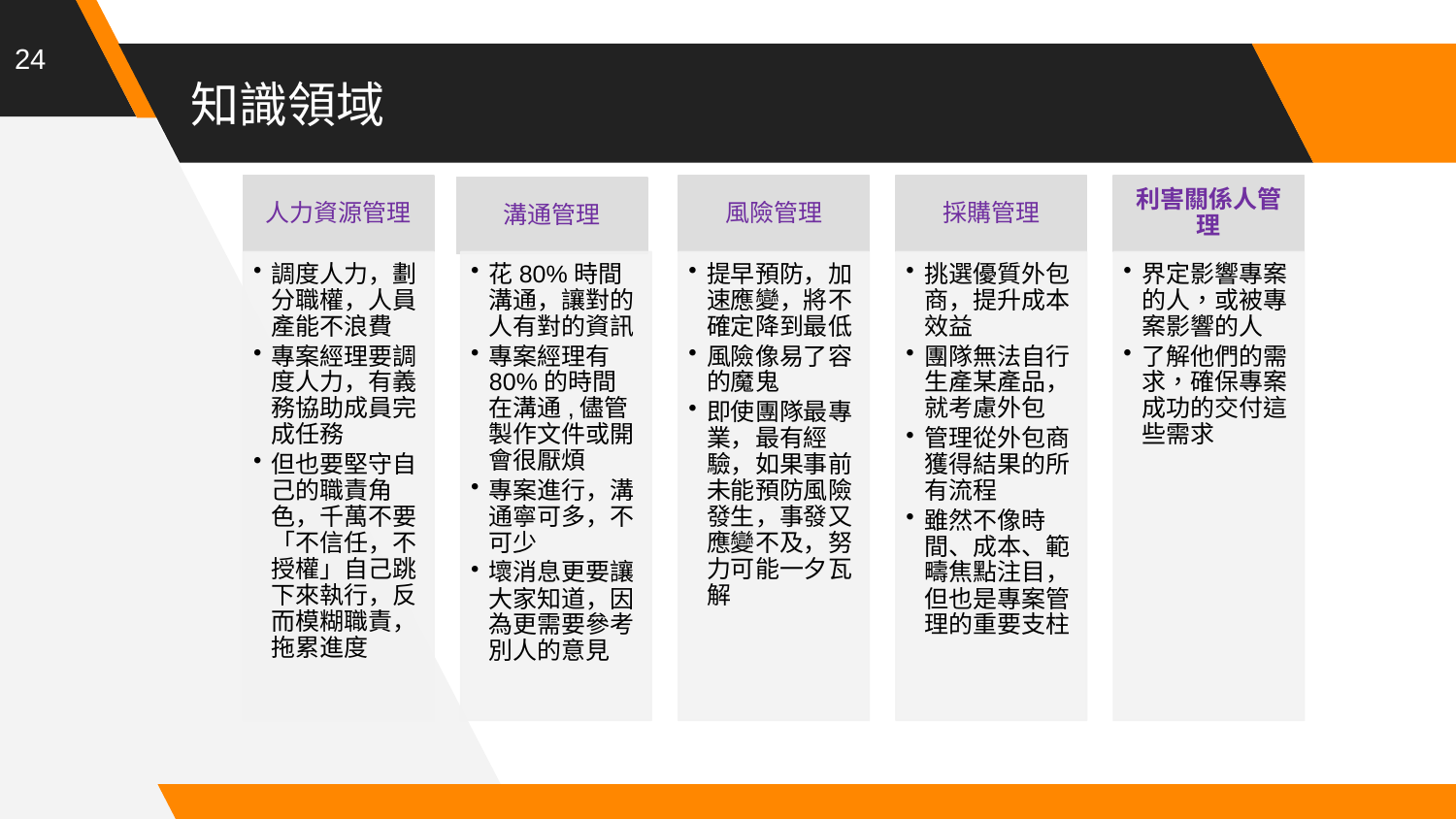

24
# 知識領域
人力資源管理
調度人力，劃分職權，人員產能不浪費
專案經理要調度人力，有義務協助成員完成任務
但也要堅守自己的職責角色，千萬不要「不信任，不授權」自己跳下來執行，反而模糊職責，拖累進度
溝通管理
花80%時間溝通，讓對的人有對的資訊
專案經理有80%的時間在溝通,儘管製作文件或開會很厭煩
專案進行，溝通寧可多，不可少
壞消息更要讓大家知道，因為更需要參考別人的意見
風險管理
提早預防，加速應變，將不確定降到最低
風險像易了容的魔鬼
即使團隊最專業，最有經驗，如果事前未能預防風險發生，事發又應變不及，努力可能一夕瓦解
採購管理
挑選優質外包商，提升成本效益
團隊無法自行生產某產品，就考慮外包
管理從外包商獲得結果的所有流程
雖然不像時間、成本、範疇焦點注目，但也是專案管理的重要支柱
利害關係人管理
界定影響專案的人，或被專案影響的人
了解他們的需求，確保專案成功的交付這些需求